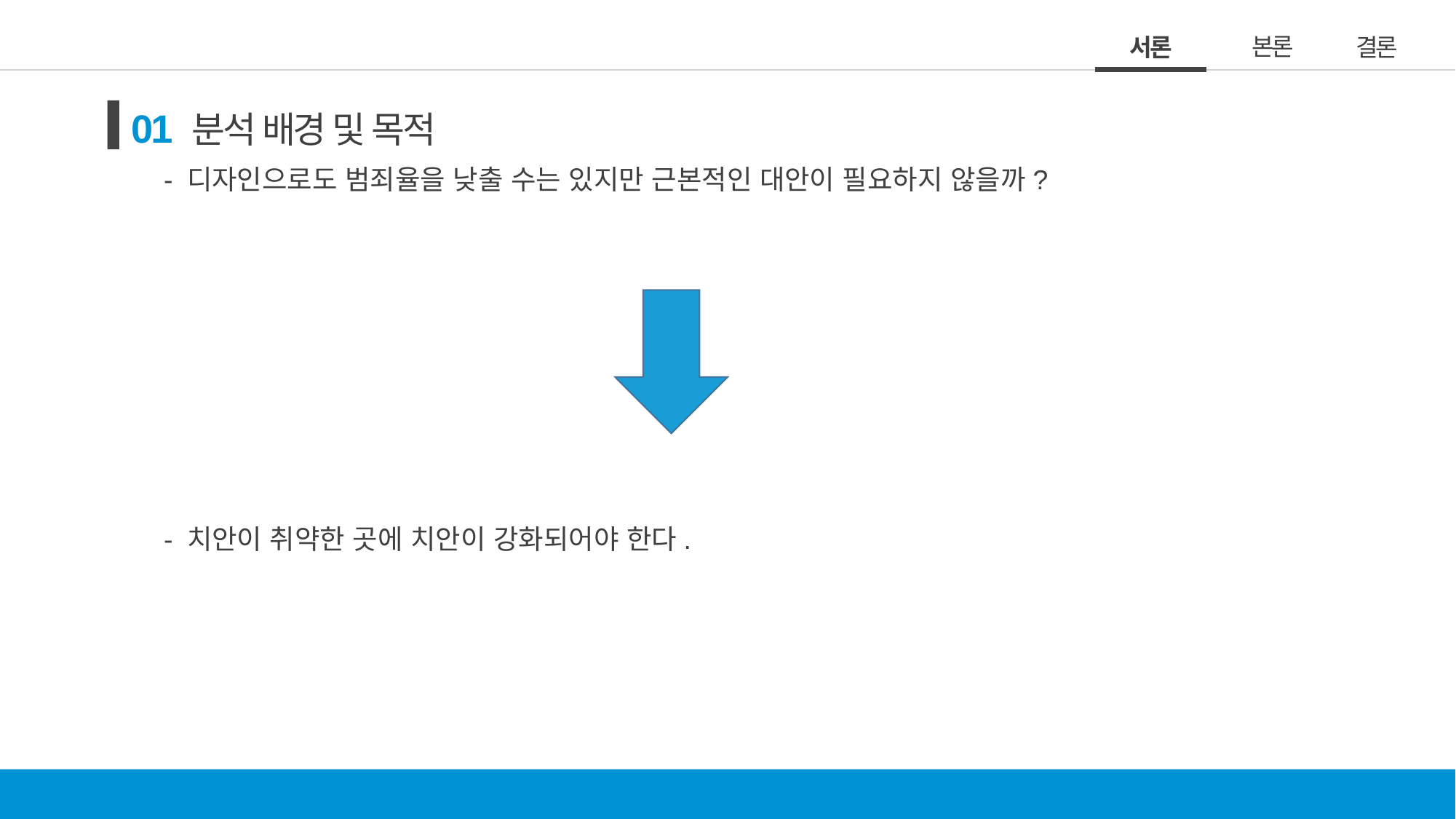

본론
서론
결론
01 분석 배경 및 목적

- 디자인으로도 범죄율을 낮출 수는 있지만 근본적인 대안이 필요하지 않을까?

- 치안이 취약한 곳에 치안이 강화되어야 한다.